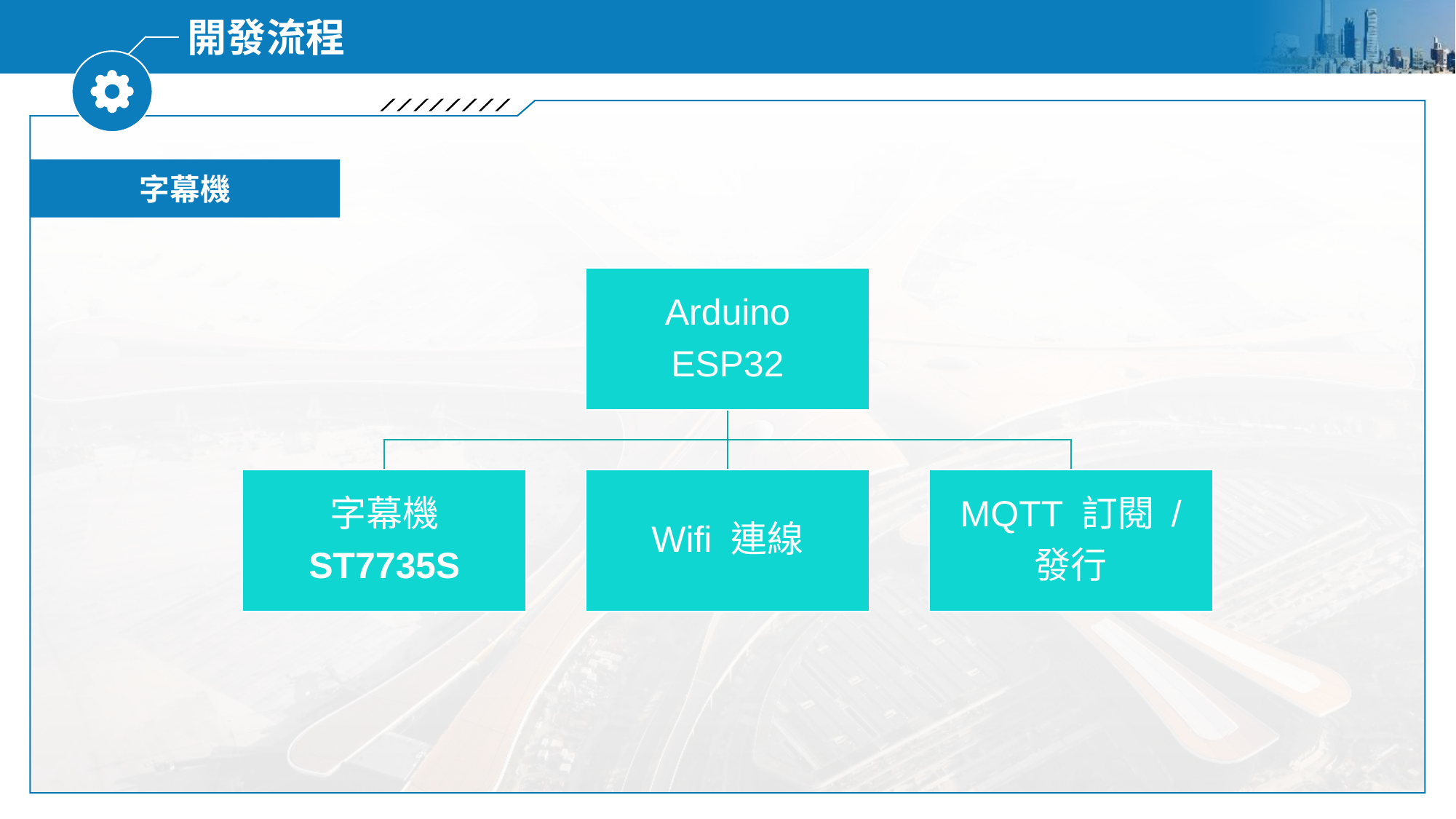

開發流程
字幕機
Arduino
ESP32
字幕機
ST7735S
Wifi 連線
MQTT 訂閱 /
發行